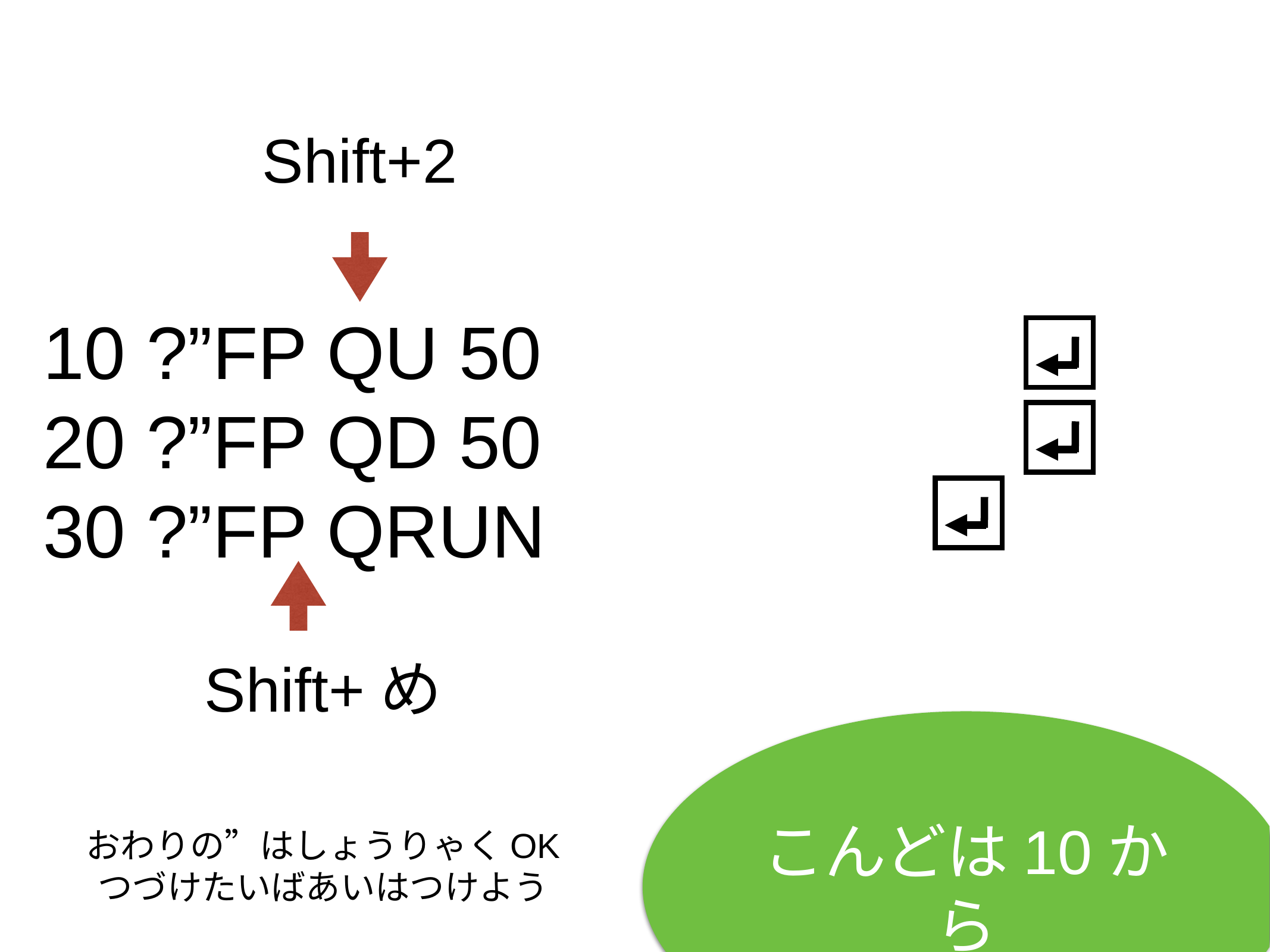

Shift+2

10 ?”FP QU 50
20 ?”FP QD 50
30 ?”FP QRUN

Shift+め
こんどは10から
おわりの”はしょうりゃくOK
つづけたいばあいはつけよう